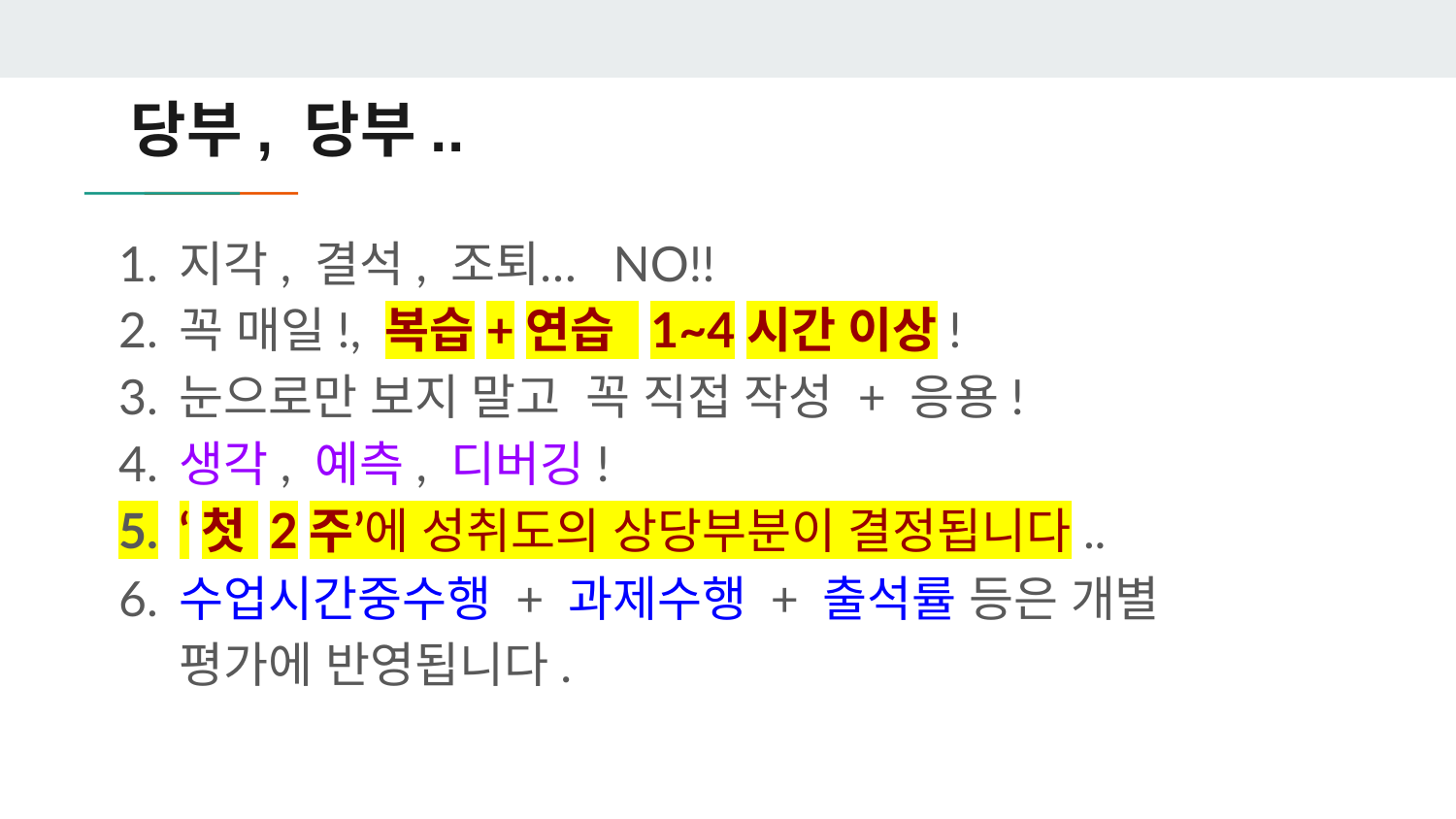

# 당부, 당부..
지각, 결석, 조퇴…  NO!!
꼭 매일!, 복습+연습  1~4시간 이상!
눈으로만 보지 말고  꼭 직접 작성 + 응용!
생각, 예측, 디버깅!
‘첫 2주’에 성취도의 상당부분이 결정됩니다..
수업시간중수행 + 과제수행 + 출석률 등은 개별 평가에 반영됩니다.